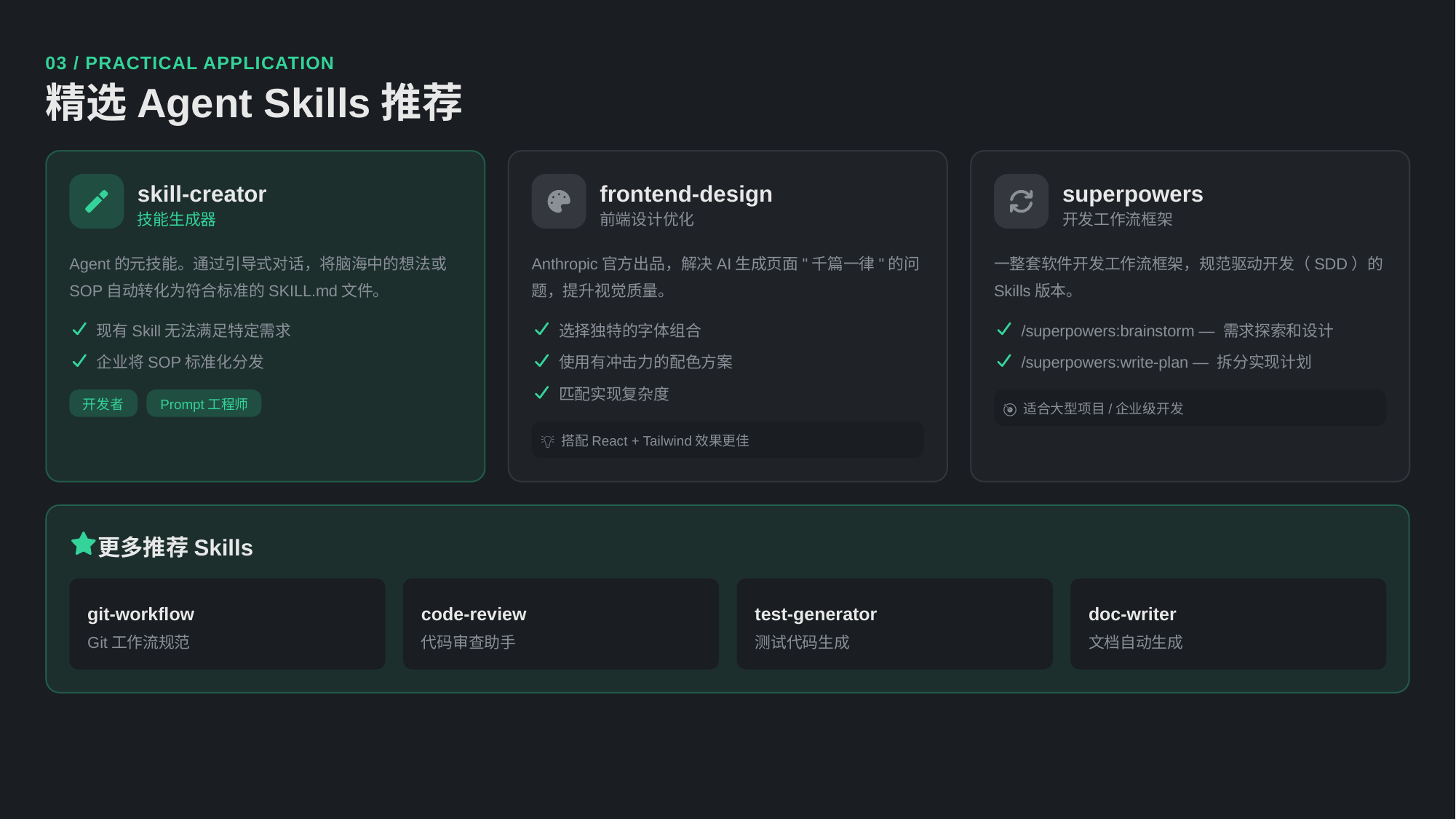

03 / PRACTICAL APPLICATION
精选Agent Skills推荐

skill-creator

frontend-design

superpowers

技能生成器
前端设计优化
开发工作流框架
Agent的元技能。通过引导式对话，将脑海中的想法或SOP自动转化为符合标准的SKILL.md文件。
Anthropic官方出品，解决AI生成页面"千篇一律"的问题，提升视觉质量。
一整套软件开发工作流框架，规范驱动开发（SDD）的Skills版本。
现有Skill无法满足特定需求
选择独特的字体组合
/superpowers:brainstorm — 需求探索和设计

企业将SOP标准化分发
使用有冲击力的配色方案
/superpowers:write-plan — 拆分实现计划

匹配实现复杂度

开发者

Prompt工程师

🎯 适合大型项目/企业级开发

💡 搭配React + Tailwind效果更佳

更多推荐Skills

git-workflow
code-review
test-generator
doc-writer
Git工作流规范
代码审查助手
测试代码生成
文档自动生成